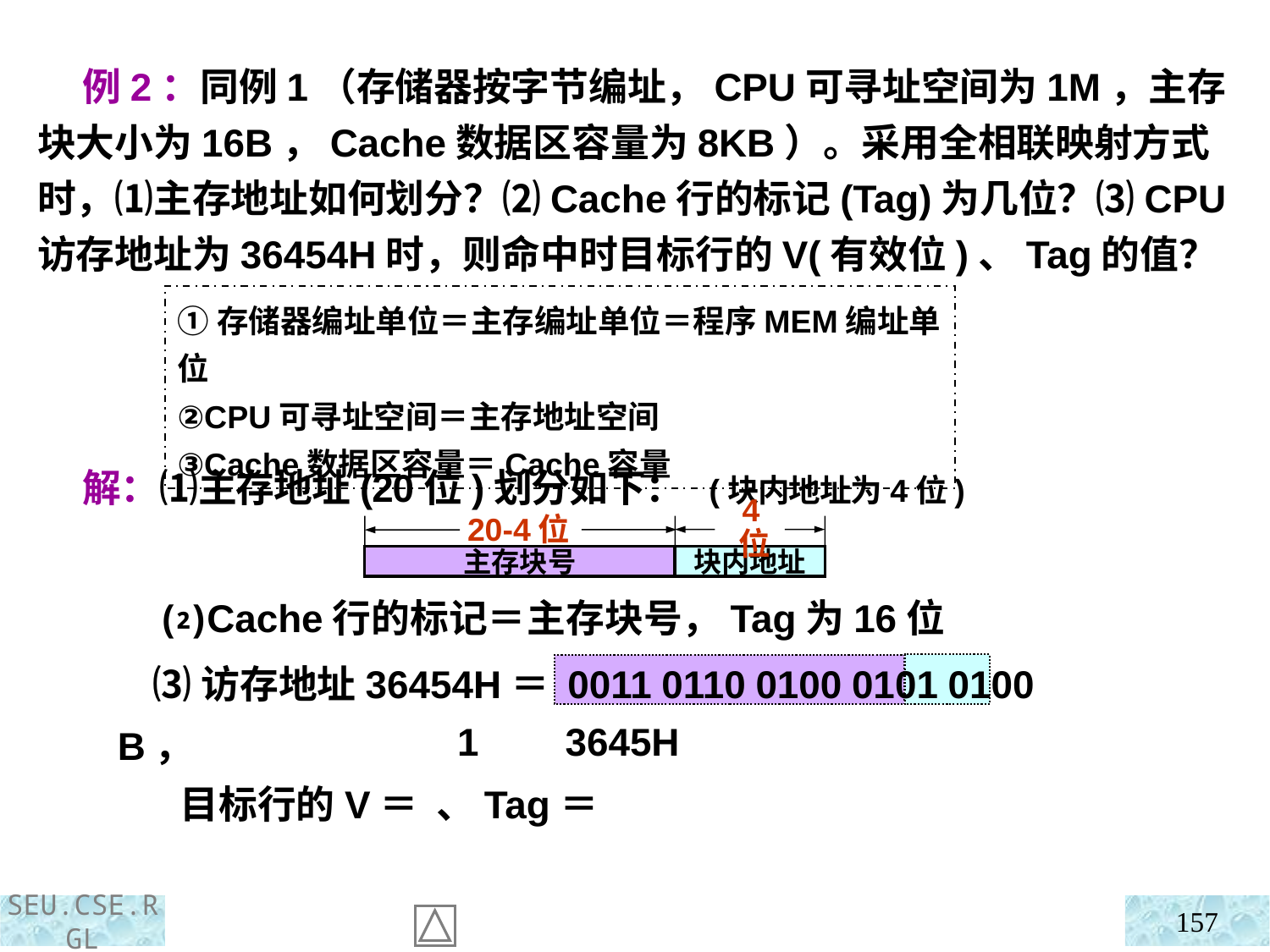

例2：同例1（存储器按字节编址，CPU可寻址空间为1M，主存块大小为16B，Cache数据区容量为8KB）。采用全相联映射方式时，⑴主存地址如何划分？⑵Cache行的标记(Tag)为几位？⑶CPU访存地址为36454H时，则命中时目标行的V(有效位)、Tag的值？
①存储器编址单位＝主存编址单位＝程序MEM编址单位
②CPU可寻址空间＝主存地址空间
③Cache数据区容量＝Cache容量
    解：⑴主存地址(20位)划分如下：  (块内地址为4位)
4位

20-4位

主存块号
块内地址
    ⑵Cache行的标记＝
主存块号，Tag为16位
    ⑶访存地址36454H＝ 0011 0110 0100 0101 0100 B，
      目标行的V＝  、Tag＝

1        3645H
157